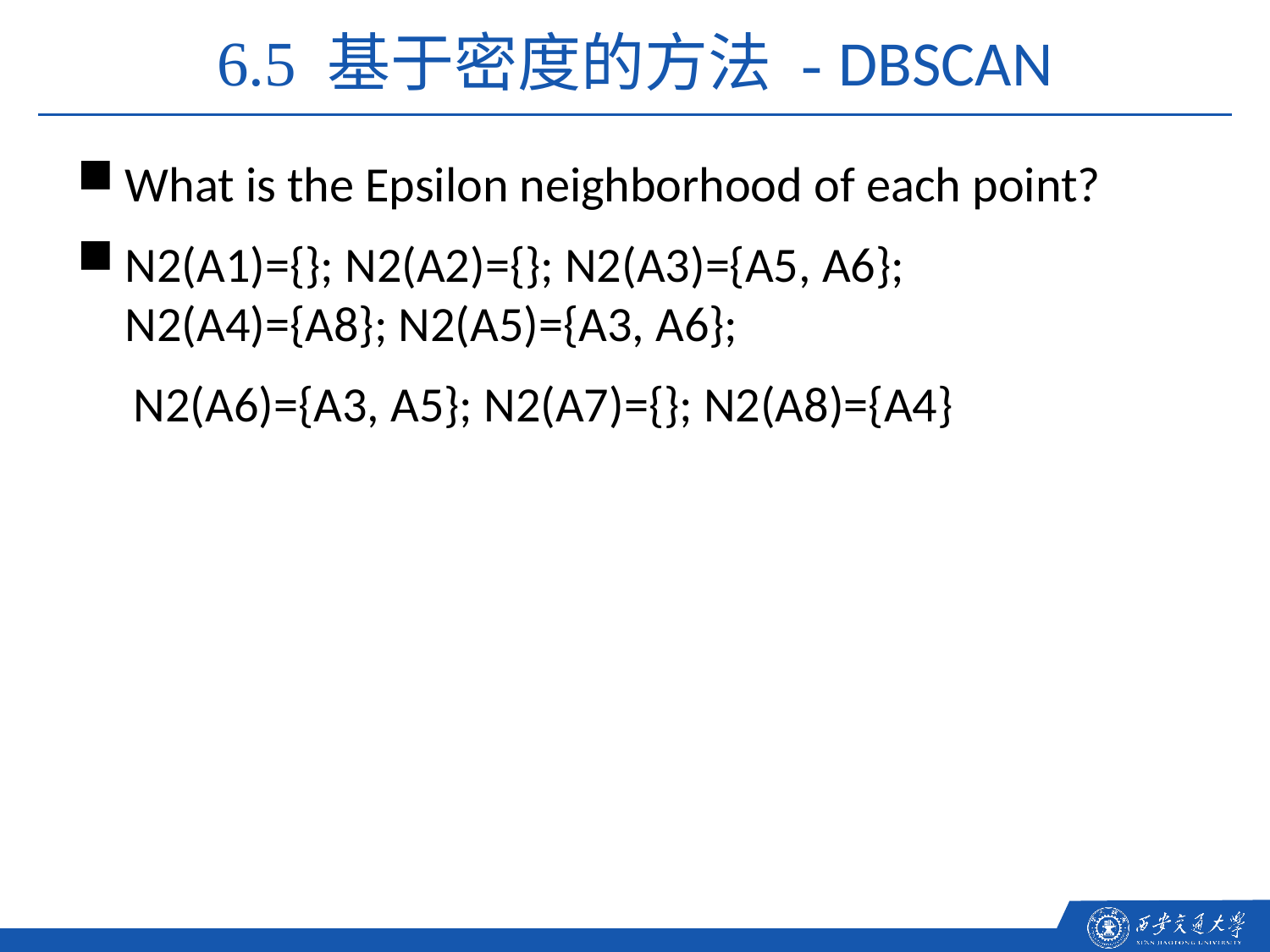

6.5 基于密度的方法 - DBSCAN
What is the Epsilon neighborhood of each point?
N2(A1)={}; N2(A2)={}; N2(A3)={A5, A6}; N2(A4)={A8}; N2(A5)={A3, A6};
     N2(A6)={A3, A5}; N2(A7)={}; N2(A8)={A4}